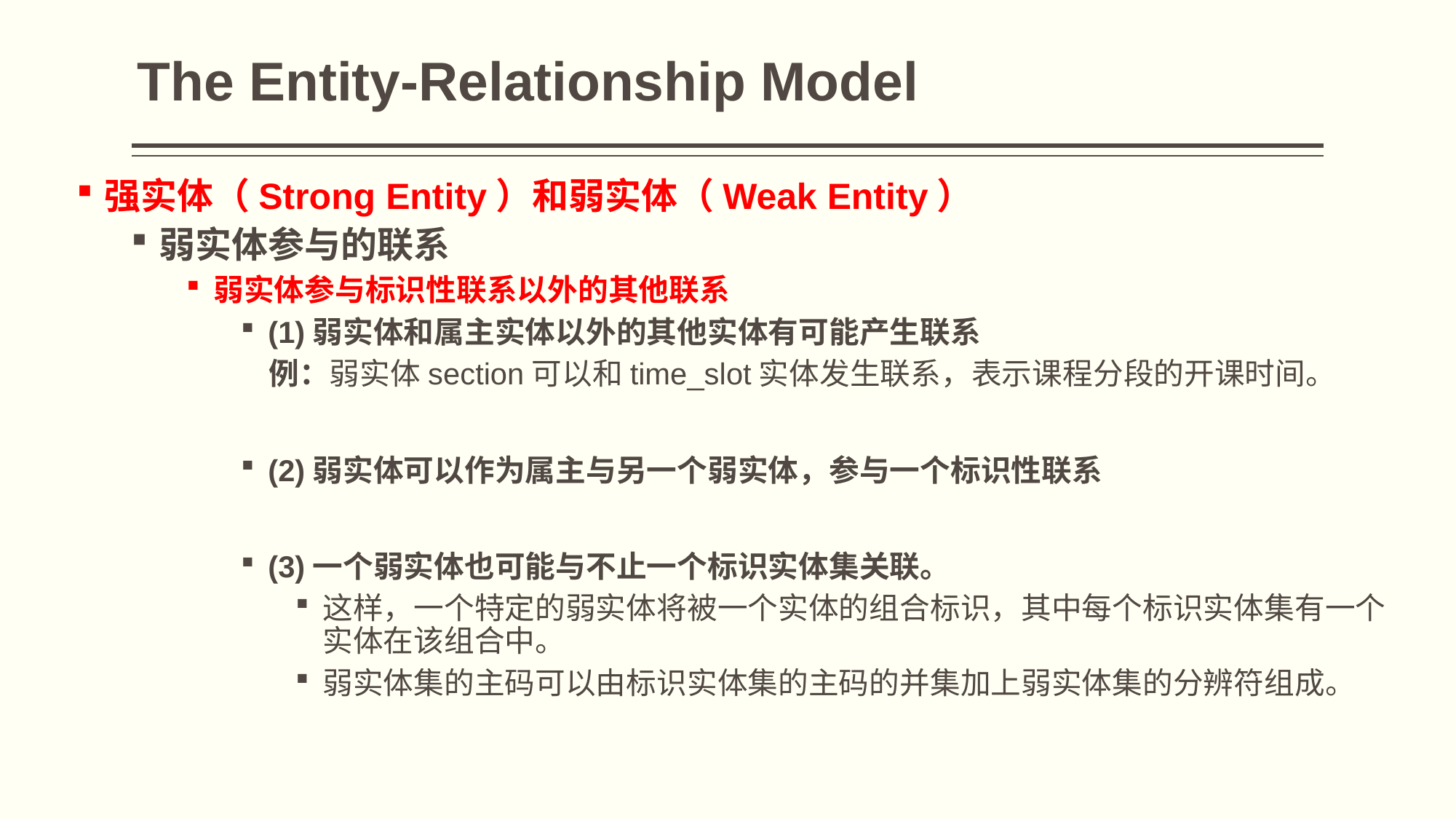

# The Entity-Relationship Model
强实体（Strong Entity）和弱实体（Weak Entity）
弱实体参与的联系
弱实体参与标识性联系以外的其他联系
(1)弱实体和属主实体以外的其他实体有可能产生联系
   例：弱实体section可以和time_slot实体发生联系，表示课程分段的开课时间。

(2)弱实体可以作为属主与另一个弱实体，参与一个标识性联系

(3)一个弱实体也可能与不止一个标识实体集关联。
这样，一个特定的弱实体将被一个实体的组合标识，其中每个标识实体集有一个实体在该组合中。
弱实体集的主码可以由标识实体集的主码的并集加上弱实体集的分辨符组成。